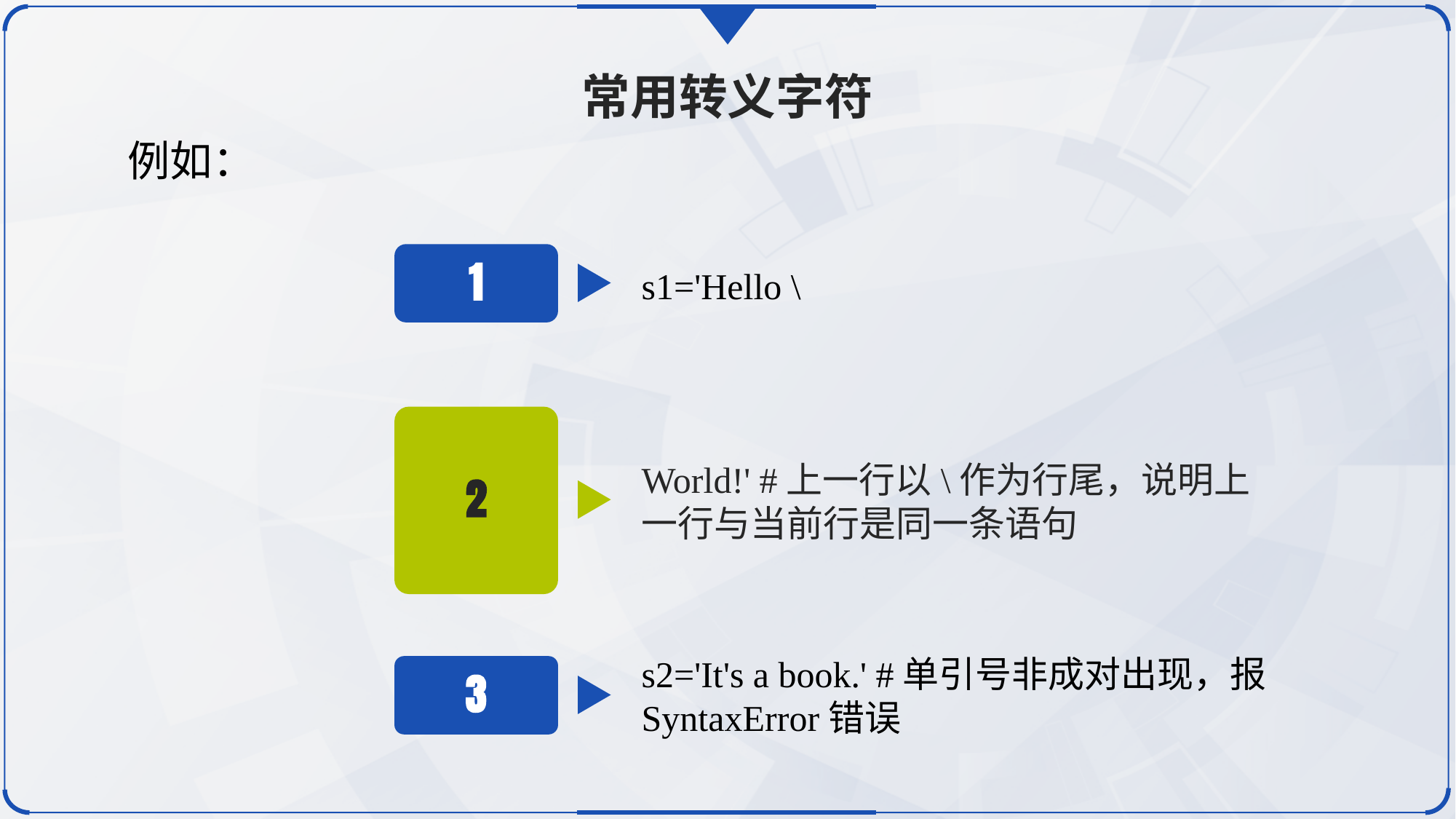

常用转义字符
例如：

1
s1='Hello \

2
World!' #上一行以\作为行尾，说明上一行与当前行是同一条语句

s2='It's a book.' #单引号非成对出现，报SyntaxError错误

3